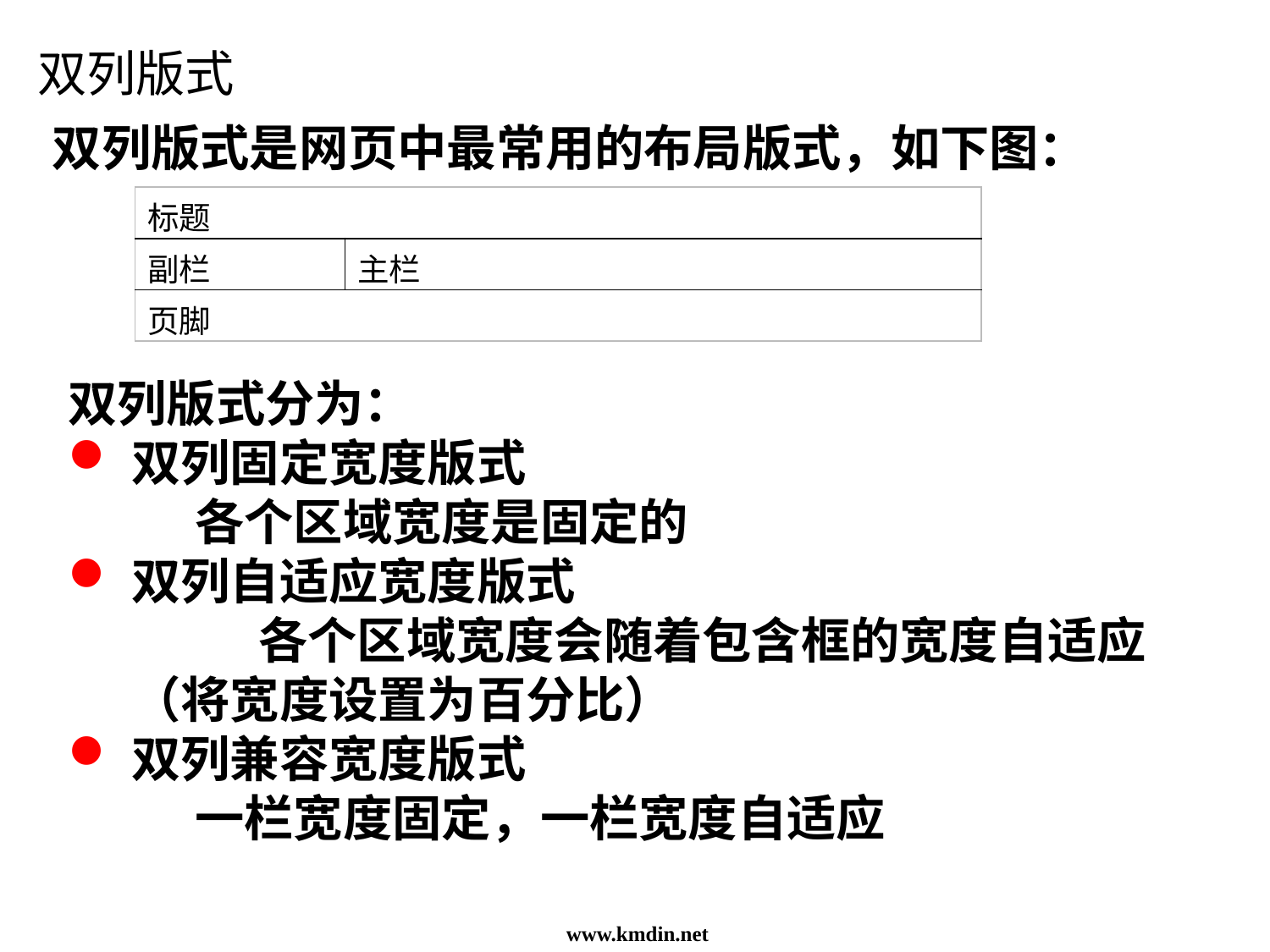

双列版式
双列版式是网页中最常用的布局版式，如下图：
| 标题 |  |
| --- | --- |
| 副栏 | 主栏 |
| 页脚 |  |
双列版式分为：
双列固定宽度版式
	各个区域宽度是固定的
双列自适应宽度版式
	各个区域宽度会随着包含框的宽度自适应（将宽度设置为百分比）
双列兼容宽度版式
	一栏宽度固定，一栏宽度自适应